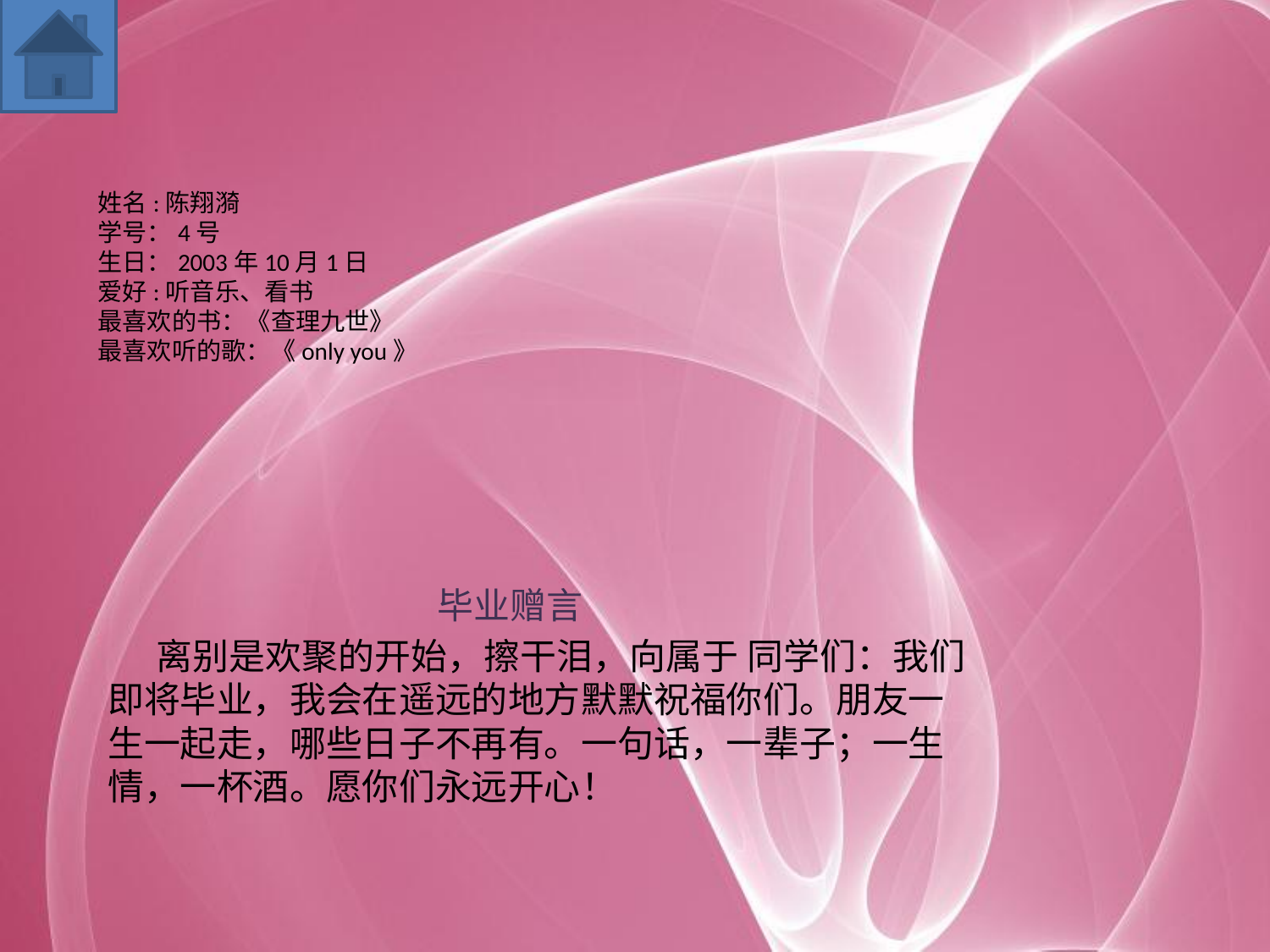

# 姓名:陈翔漪 学号：4号 生日：2003年10月1日 爱好:听音乐、看书 最喜欢的书：《查理九世》 最喜欢听的歌：《only you》
                                       毕业赠言
     离别是欢聚的开始，擦干泪，向属于 同学们：我们即将毕业，我会在遥远的地方默默祝福你们。朋友一生一起走，哪些日子不再有。一句话，一辈子；一生情，一杯酒。愿你们永远开心！